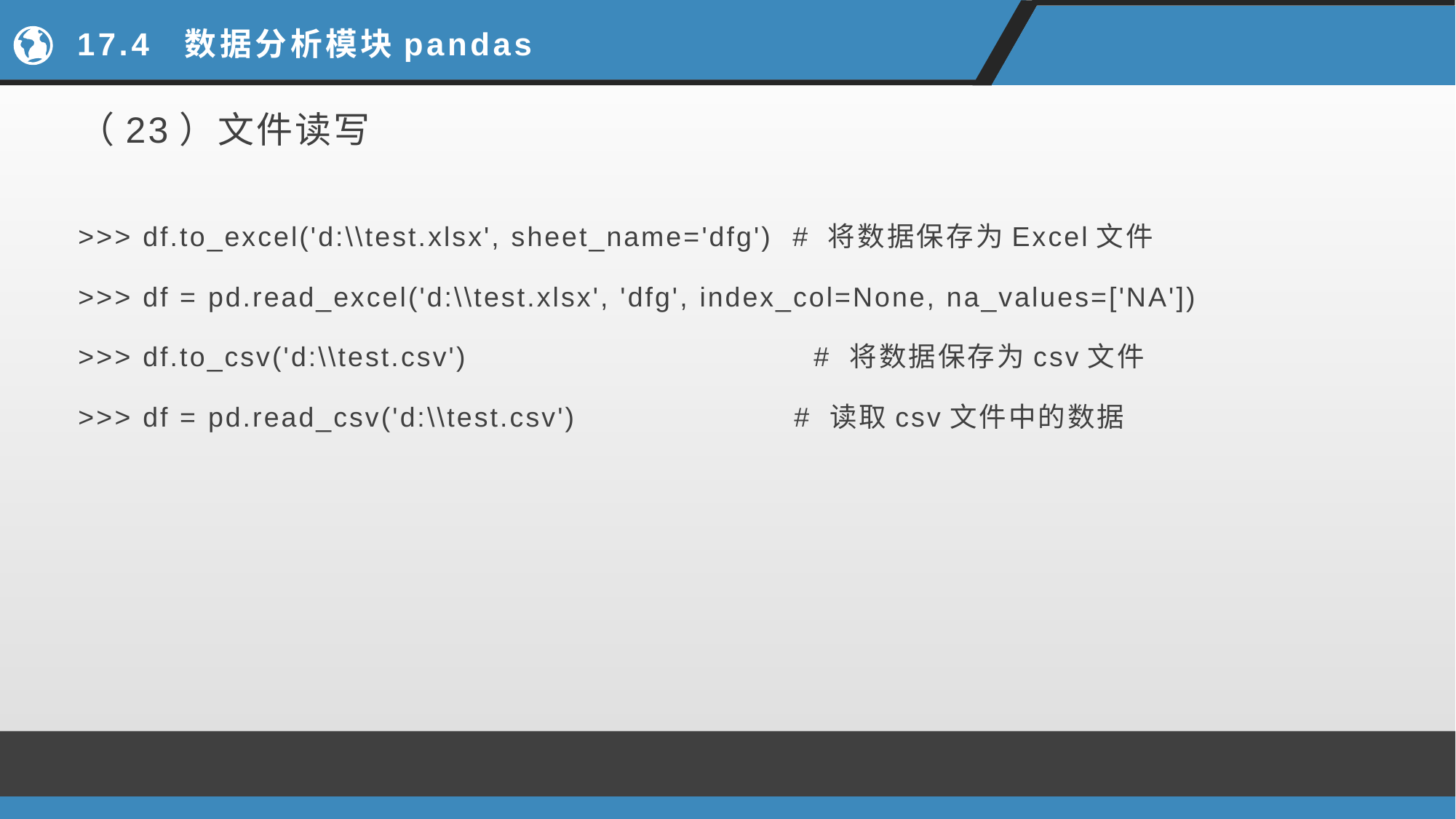

# 17.4  数据分析模块pandas

（23）文件读写

>>> df.to_excel('d:\\test.xlsx', sheet_name='dfg')  # 将数据保存为Excel文件
>>> df = pd.read_excel('d:\\test.xlsx', 'dfg', index_col=None, na_values=['NA'])
>>> df.to_csv('d:\\test.csv')                                   # 将数据保存为csv文件
>>> df = pd.read_csv('d:\\test.csv')                      # 读取csv文件中的数据